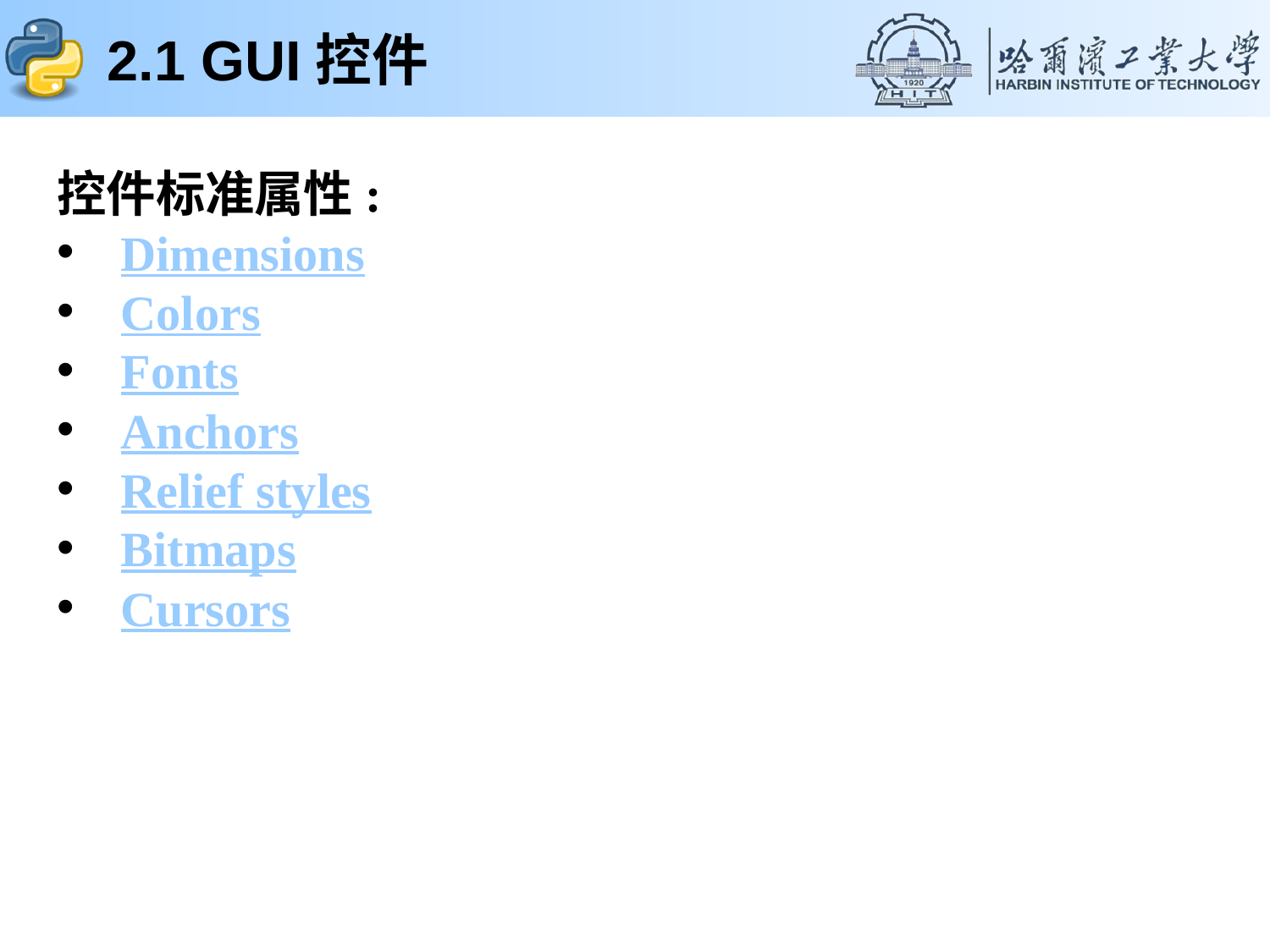

2.1 GUI控件
控件标准属性:
Dimensions
Colors
Fonts
Anchors
Relief styles
Bitmaps
Cursors